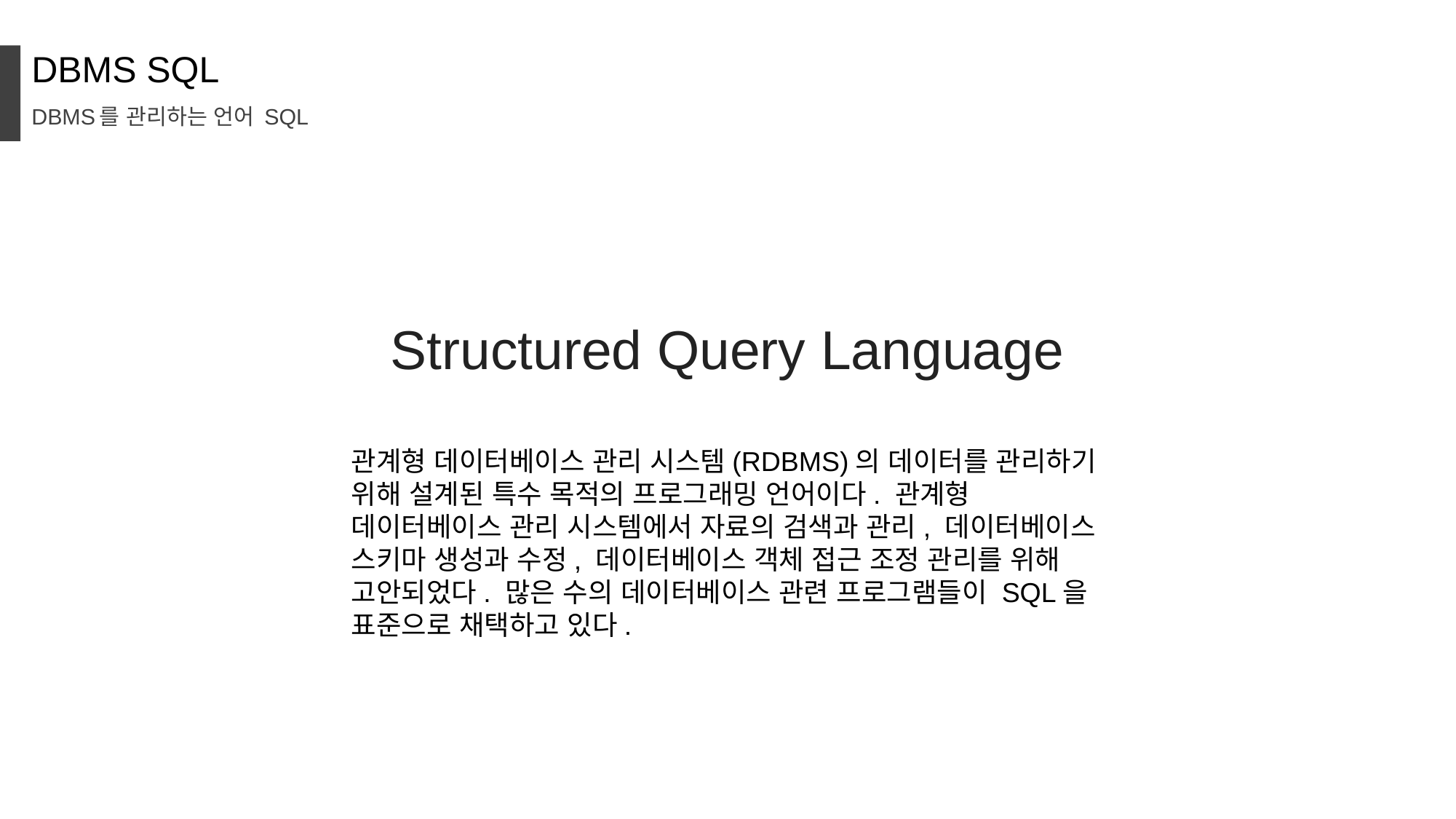

DBMS SQL
DBMS를 관리하는 언어 SQL

Structured Query Language
관계형 데이터베이스 관리 시스템(RDBMS)의 데이터를 관리하기 위해 설계된 특수 목적의 프로그래밍 언어이다. 관계형 데이터베이스 관리 시스템에서 자료의 검색과 관리, 데이터베이스 스키마 생성과 수정, 데이터베이스 객체 접근 조정 관리를 위해 고안되었다. 많은 수의 데이터베이스 관련 프로그램들이 SQL을 표준으로 채택하고 있다.